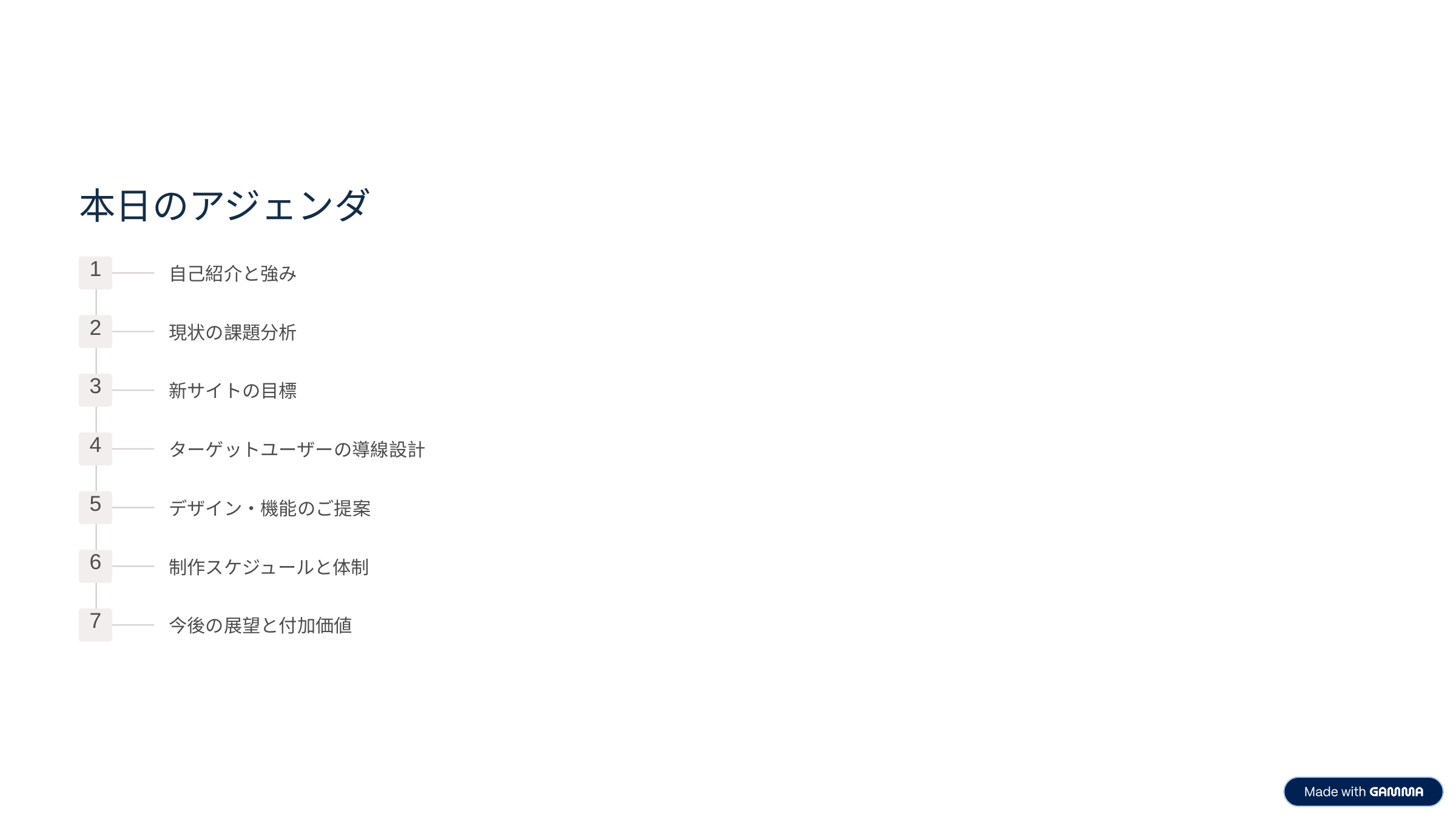

本日のアジェンダ

1
自己紹介と強み

2
現状の課題分析

3
新サイトの目標

4
ターゲットユーザーの導線設計

5
デザイン・機能のご提案

6
制作スケジュールと体制

7
今後の展望と付加価値